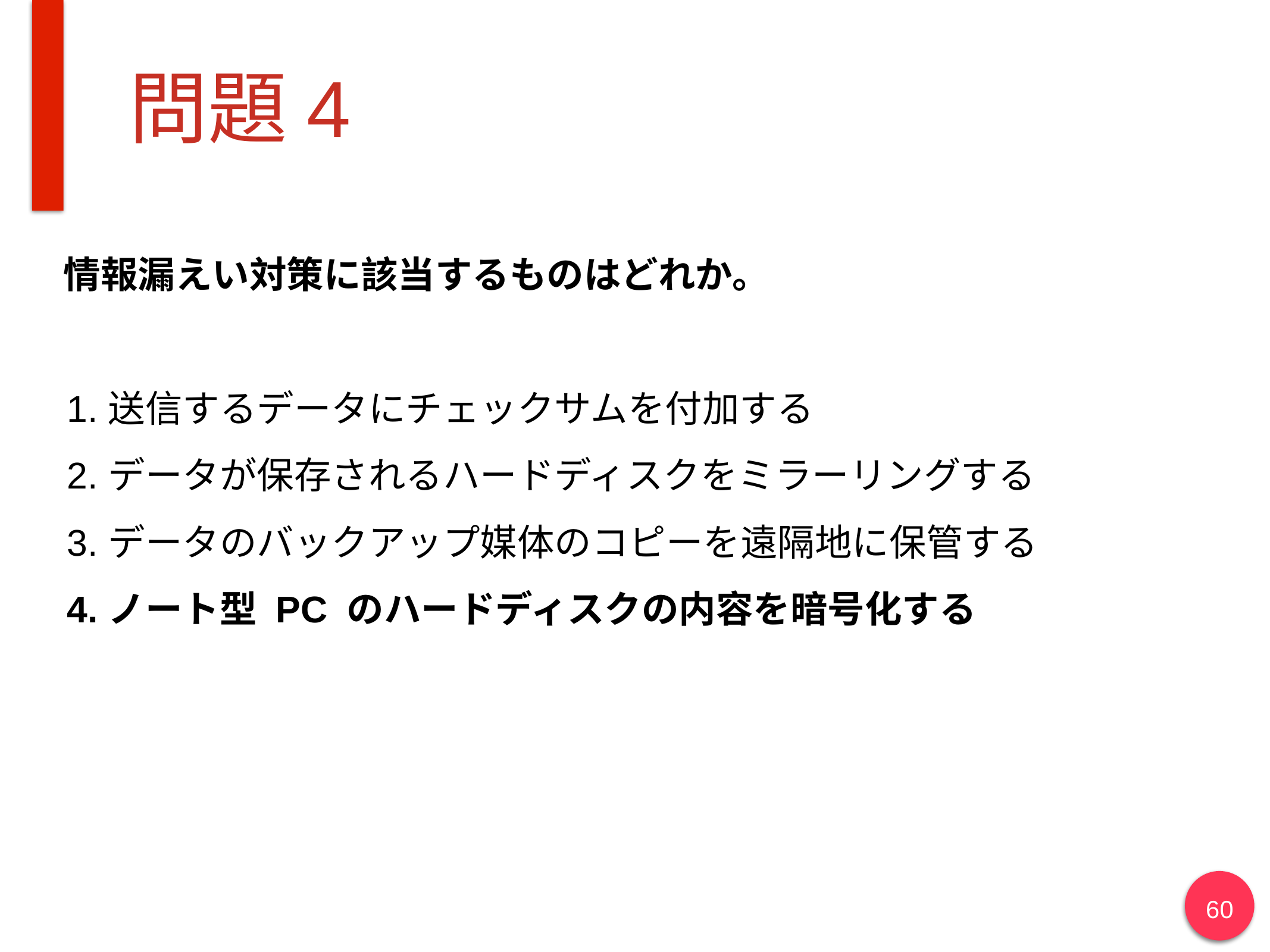

# 問題4
情報漏えい対策に該当するものはどれか。

送信するデータにチェックサムを付加する
データが保存されるハードディスクをミラーリングする
データのバックアップ媒体のコピーを遠隔地に保管する
ノート型 PC のハードディスクの内容を暗号化する
60